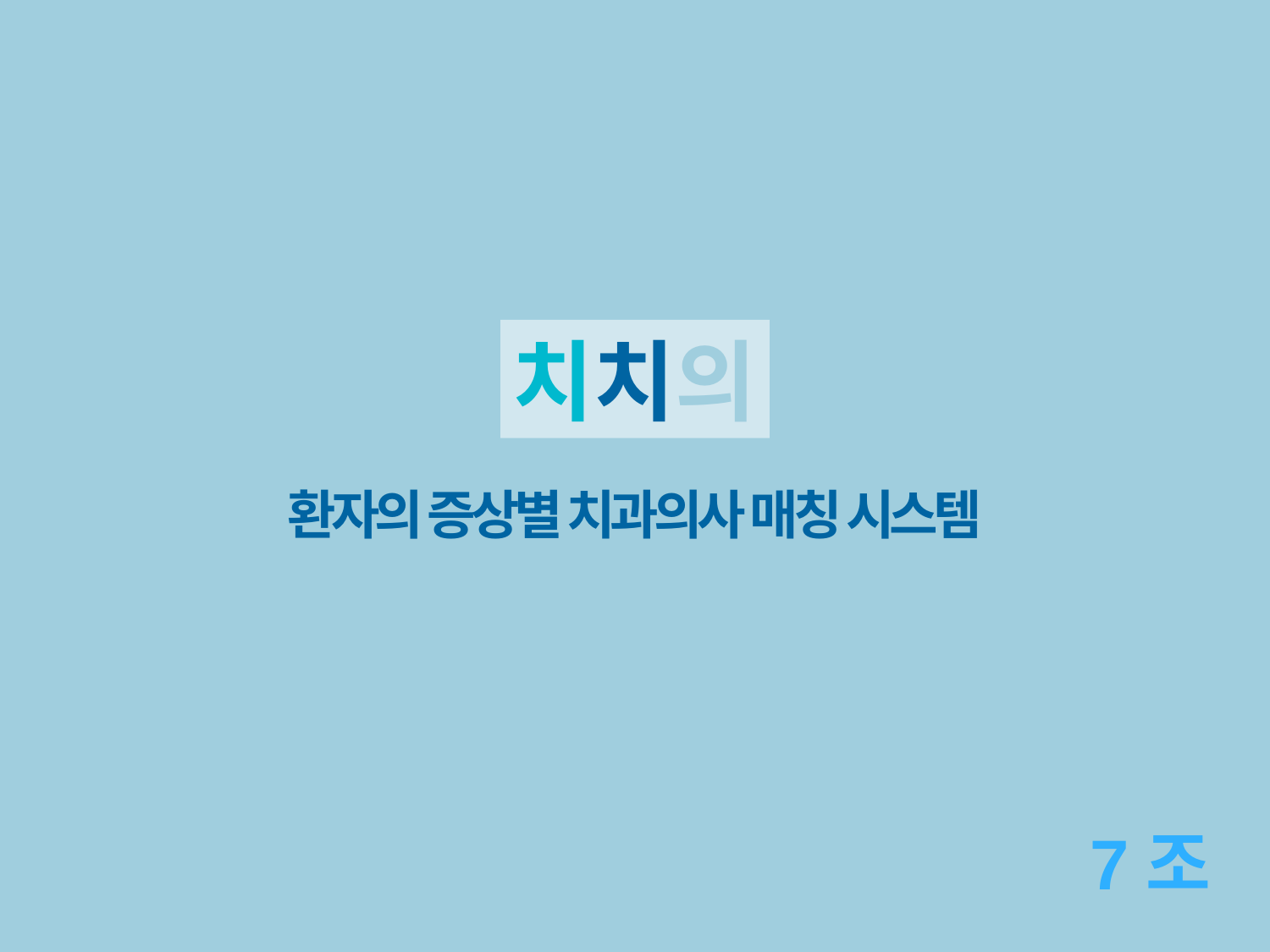

치치의
환자의 증상별 치과의사 매칭 시스템
7조